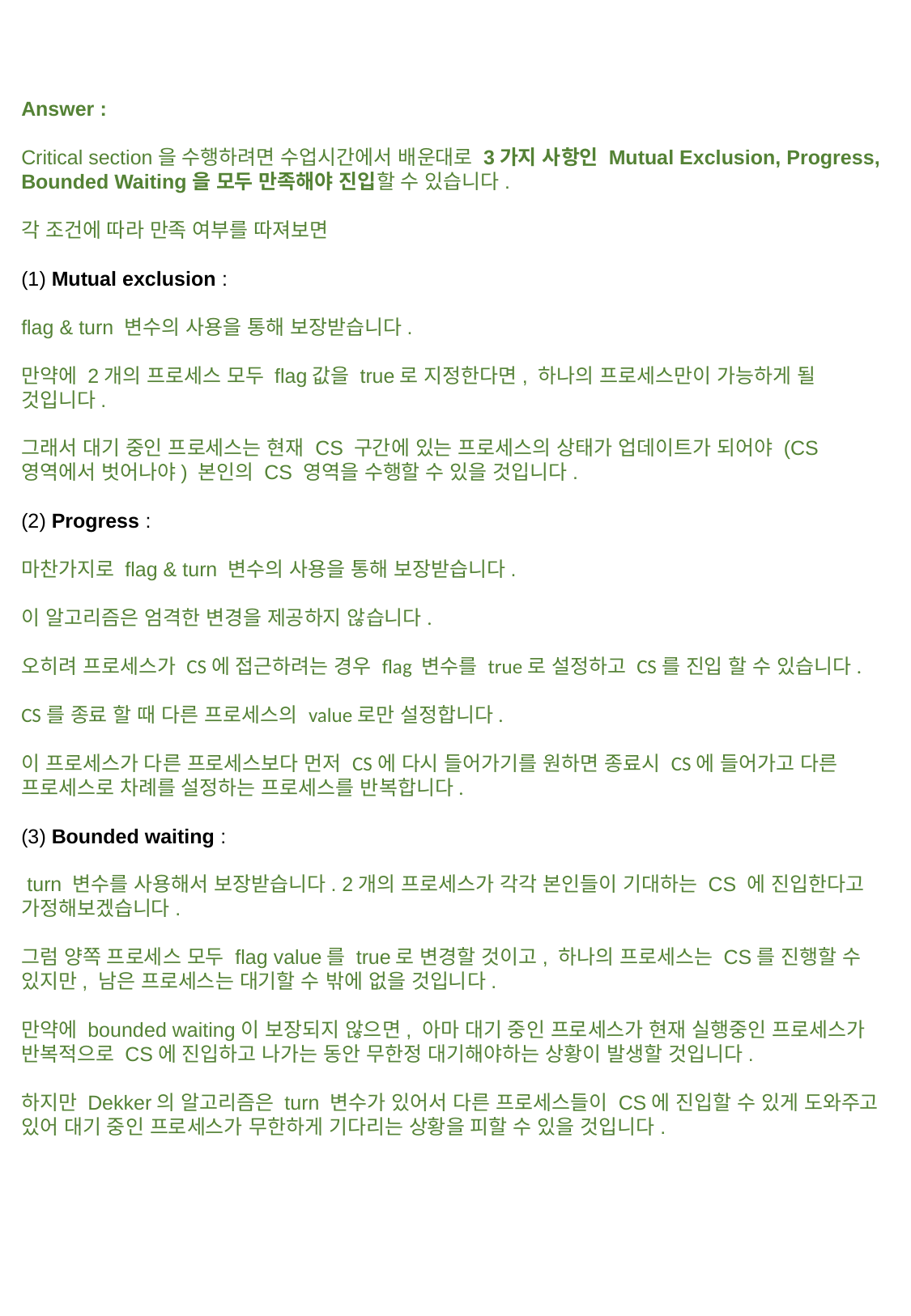

Answer :

Critical section을 수행하려면 수업시간에서 배운대로 3가지 사항인 Mutual Exclusion, Progress, Bounded Waiting을 모두 만족해야 진입할 수 있습니다.

각 조건에 따라 만족 여부를 따져보면

(1) Mutual exclusion :

flag & turn 변수의 사용을 통해 보장받습니다.

만약에 2개의 프로세스 모두 flag값을 true로 지정한다면, 하나의 프로세스만이 가능하게 될 것입니다.

그래서 대기 중인 프로세스는 현재 CS 구간에 있는 프로세스의 상태가 업데이트가 되어야 (CS 영역에서 벗어나야) 본인의 CS 영역을 수행할 수 있을 것입니다.
(2) Progress :

마찬가지로 flag & turn 변수의 사용을 통해 보장받습니다.

이 알고리즘은 엄격한 변경을 제공하지 않습니다.

오히려 프로세스가 CS에 접근하려는 경우 flag 변수를 true로 설정하고 CS를 진입 할 수 있습니다.

CS를 종료 할 때 다른 프로세스의 value로만 설정합니다.

이 프로세스가 다른 프로세스보다 먼저 CS에 다시 들어가기를 원하면 종료시 CS에 들어가고 다른 프로세스로 차례를 설정하는 프로세스를 반복합니다.
(3) Bounded waiting :

 turn 변수를 사용해서 보장받습니다. 2개의 프로세스가 각각 본인들이 기대하는 CS 에 진입한다고 가정해보겠습니다.

그럼 양쪽 프로세스 모두 flag value를 true로 변경할 것이고, 하나의 프로세스는 CS를 진행할 수 있지만, 남은 프로세스는 대기할 수 밖에 없을 것입니다.

만약에 bounded waiting이 보장되지 않으면, 아마 대기 중인 프로세스가 현재 실행중인 프로세스가 반복적으로 CS에 진입하고 나가는 동안 무한정 대기해야하는 상황이 발생할 것입니다.

하지만 Dekker의 알고리즘은 turn 변수가 있어서 다른 프로세스들이 CS에 진입할 수 있게 도와주고 있어 대기 중인 프로세스가 무한하게 기다리는 상황을 피할 수 있을 것입니다.